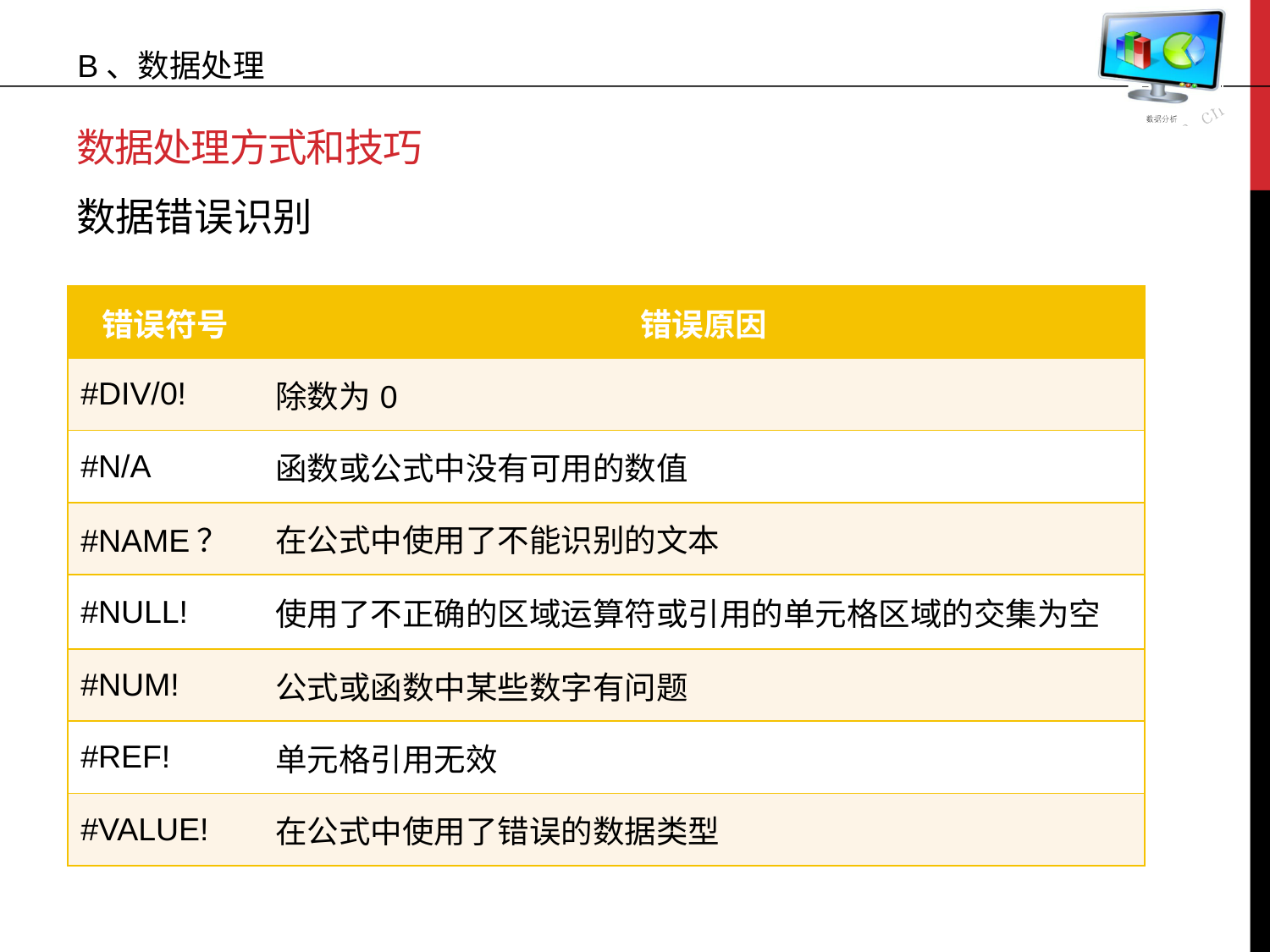

B、数据处理
数据处理方式和技巧
# 数据错误识别
| 错误符号 | 错误原因 |
| --- | --- |
| #DIV/0! | 除数为0 |
| #N/A | 函数或公式中没有可用的数值 |
| #NAME？ | 在公式中使用了不能识别的文本 |
| #NULL! | 使用了不正确的区域运算符或引用的单元格区域的交集为空 |
| #NUM! | 公式或函数中某些数字有问题 |
| #REF! | 单元格引用无效 |
| #VALUE! | 在公式中使用了错误的数据类型 |